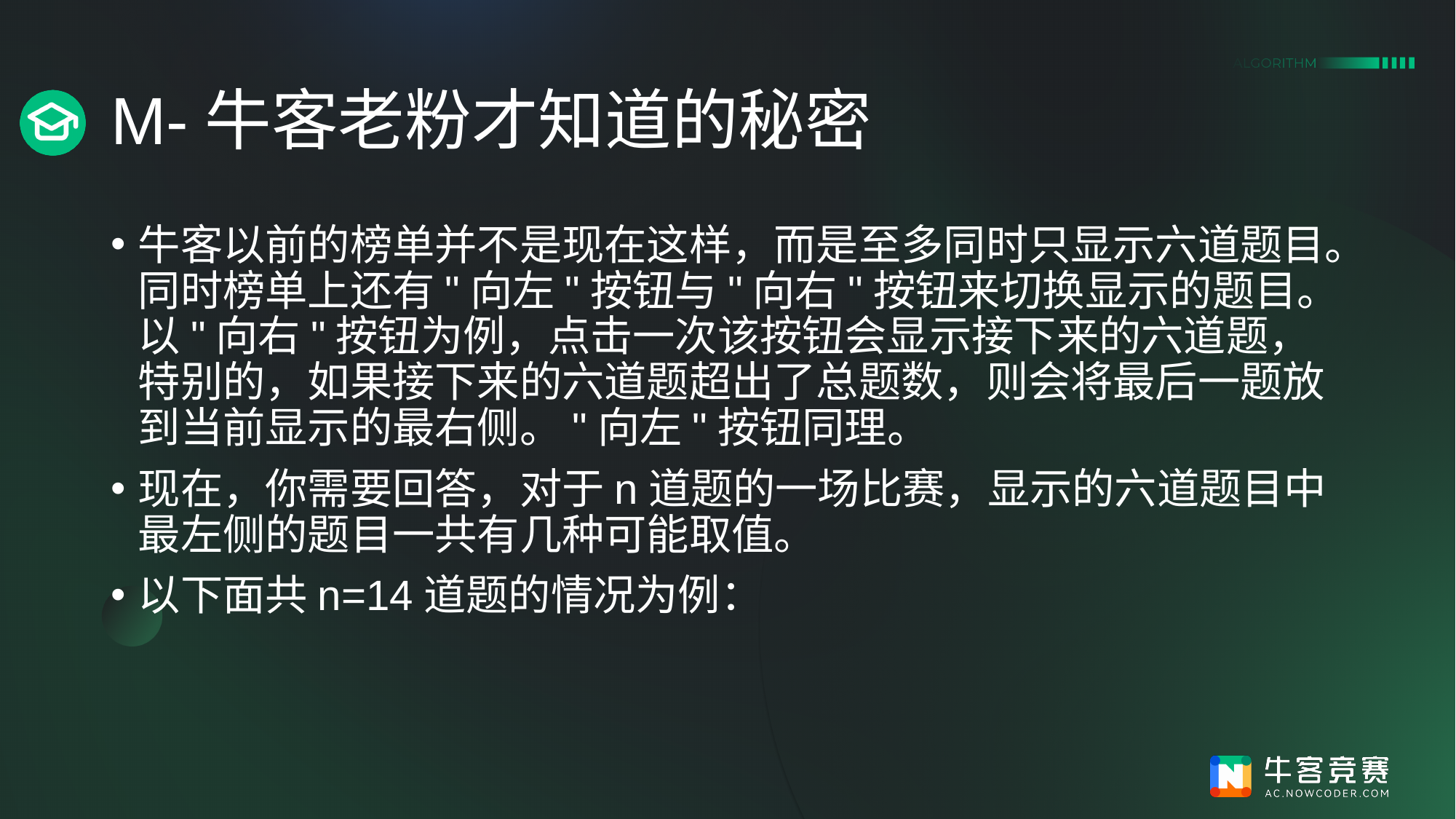

# M-牛客老粉才知道的秘密
牛客以前的榜单并不是现在这样，而是至多同时只显示六道题目。同时榜单上还有"向左"按钮与"向右"按钮来切换显示的题目。以"向右"按钮为例，点击一次该按钮会显示接下来的六道题，特别的，如果接下来的六道题超出了总题数，则会将最后一题放到当前显示的最右侧。"向左"按钮同理。
现在，你需要回答，对于n道题的一场比赛，显示的六道题目中最左侧的题目一共有几种可能取值。
以下面共n=14道题的情况为例：